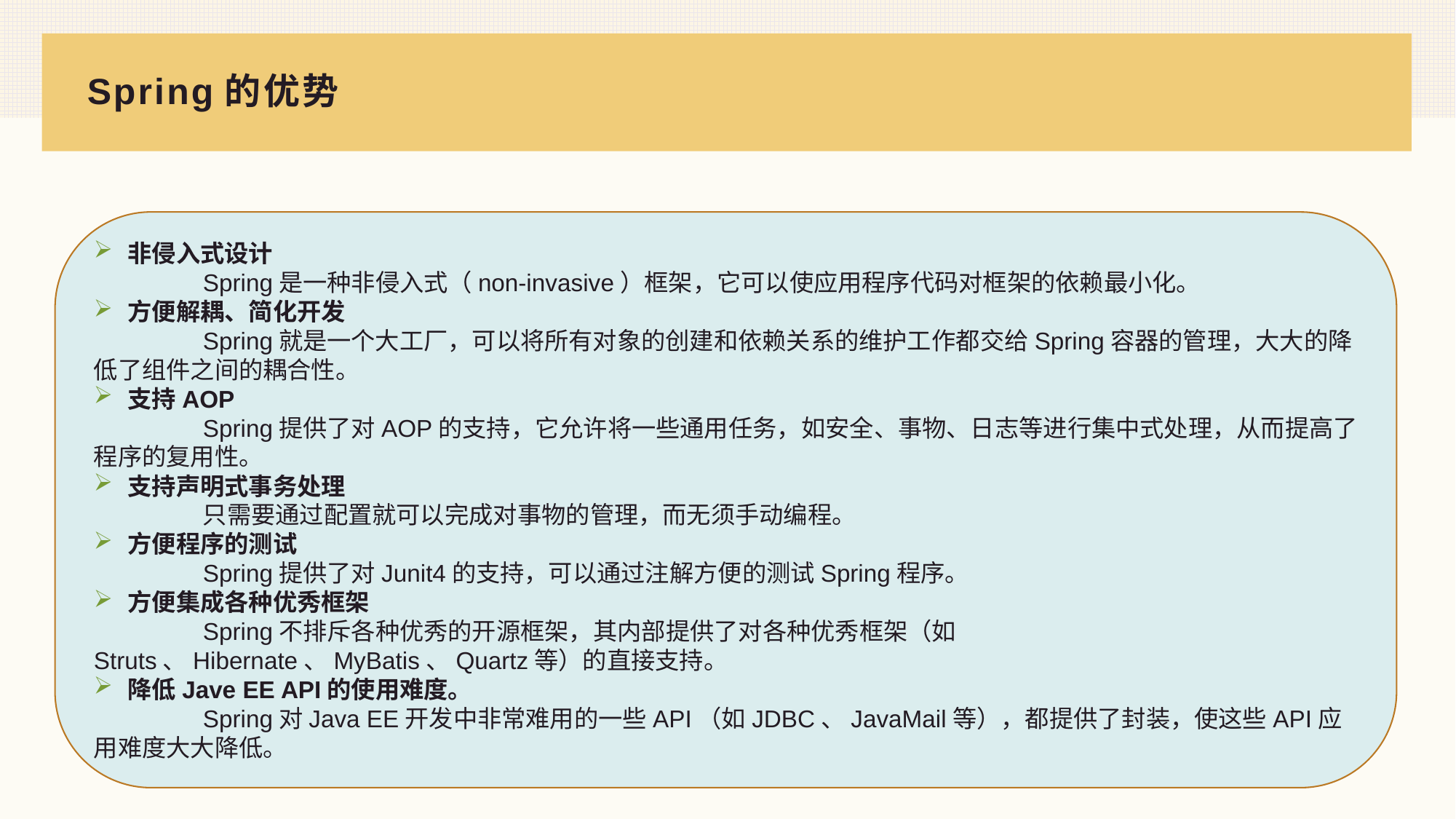

# Spring的优势
非侵入式设计
	Spring是一种非侵入式（non-invasive）框架，它可以使应用程序代码对框架的依赖最小化。
方便解耦、简化开发
	Spring就是一个大工厂，可以将所有对象的创建和依赖关系的维护工作都交给Spring容器的管理，大大的降低了组件之间的耦合性。
支持AOP
	Spring提供了对AOP的支持，它允许将一些通用任务，如安全、事物、日志等进行集中式处理，从而提高了程序的复用性。
支持声明式事务处理
	只需要通过配置就可以完成对事物的管理，而无须手动编程。
方便程序的测试
	Spring提供了对Junit4的支持，可以通过注解方便的测试Spring程序。
方便集成各种优秀框架
	Spring不排斥各种优秀的开源框架，其内部提供了对各种优秀框架（如Struts、Hibernate、MyBatis、Quartz等）的直接支持。
降低Jave EE API的使用难度。
	Spring对Java EE开发中非常难用的一些API（如JDBC、JavaMail等），都提供了封装，使这些API应用难度大大降低。